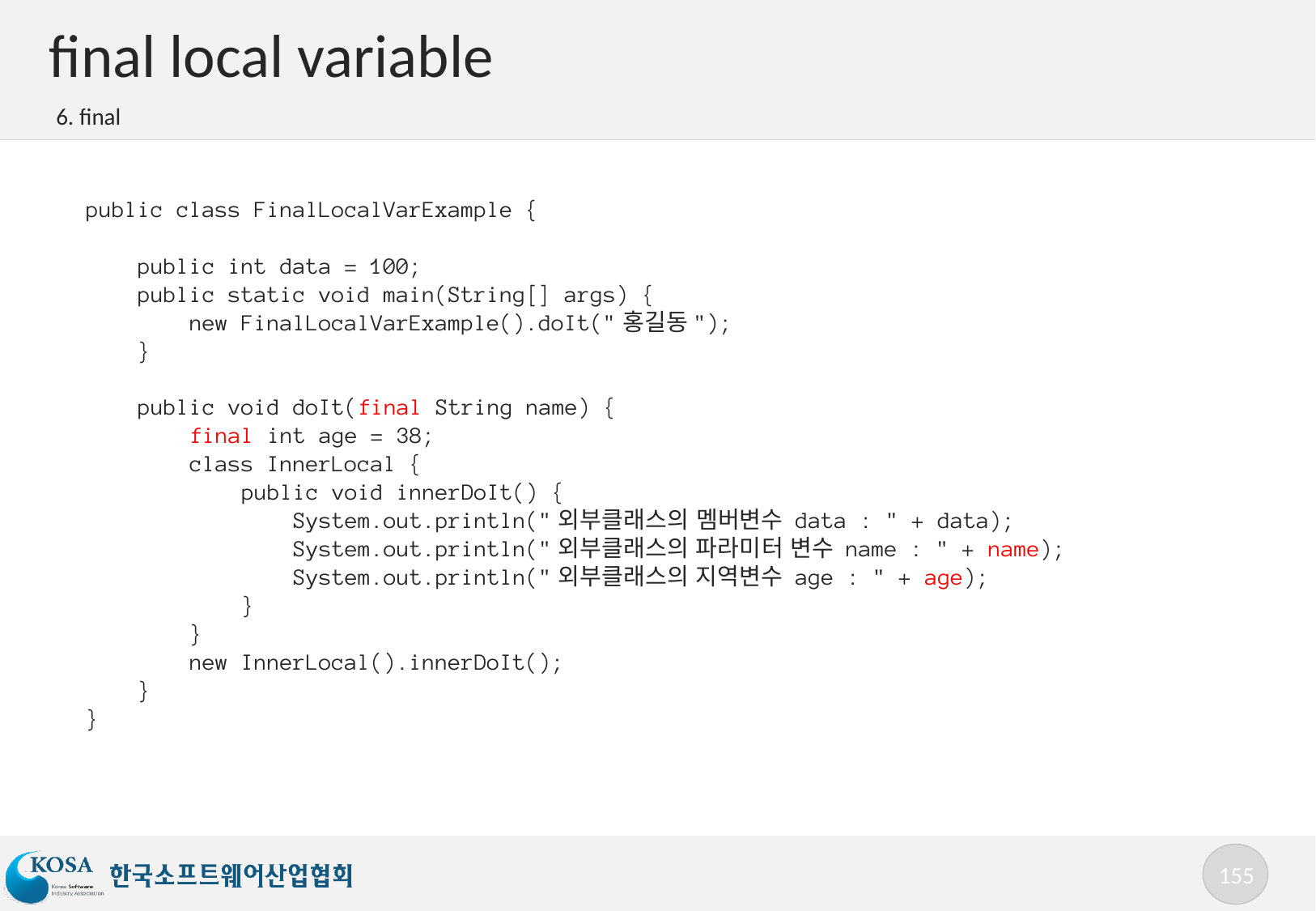

# final local variable
6. final
public class FinalLocalVarExample {

    public int data = 100;
    public static void main(String[] args) {
        new FinalLocalVarExample().doIt("홍길동");
    }

    public void doIt(final String name) {
        final int age = 38;
        class InnerLocal {
            public void innerDoIt() {
                System.out.println("외부클래스의 멤버변수 data : " + data);
                System.out.println("외부클래스의 파라미터 변수 name : " + name);
                System.out.println("외부클래스의 지역변수 age : " + age);
            }
        }
        new InnerLocal().innerDoIt();
    }
}